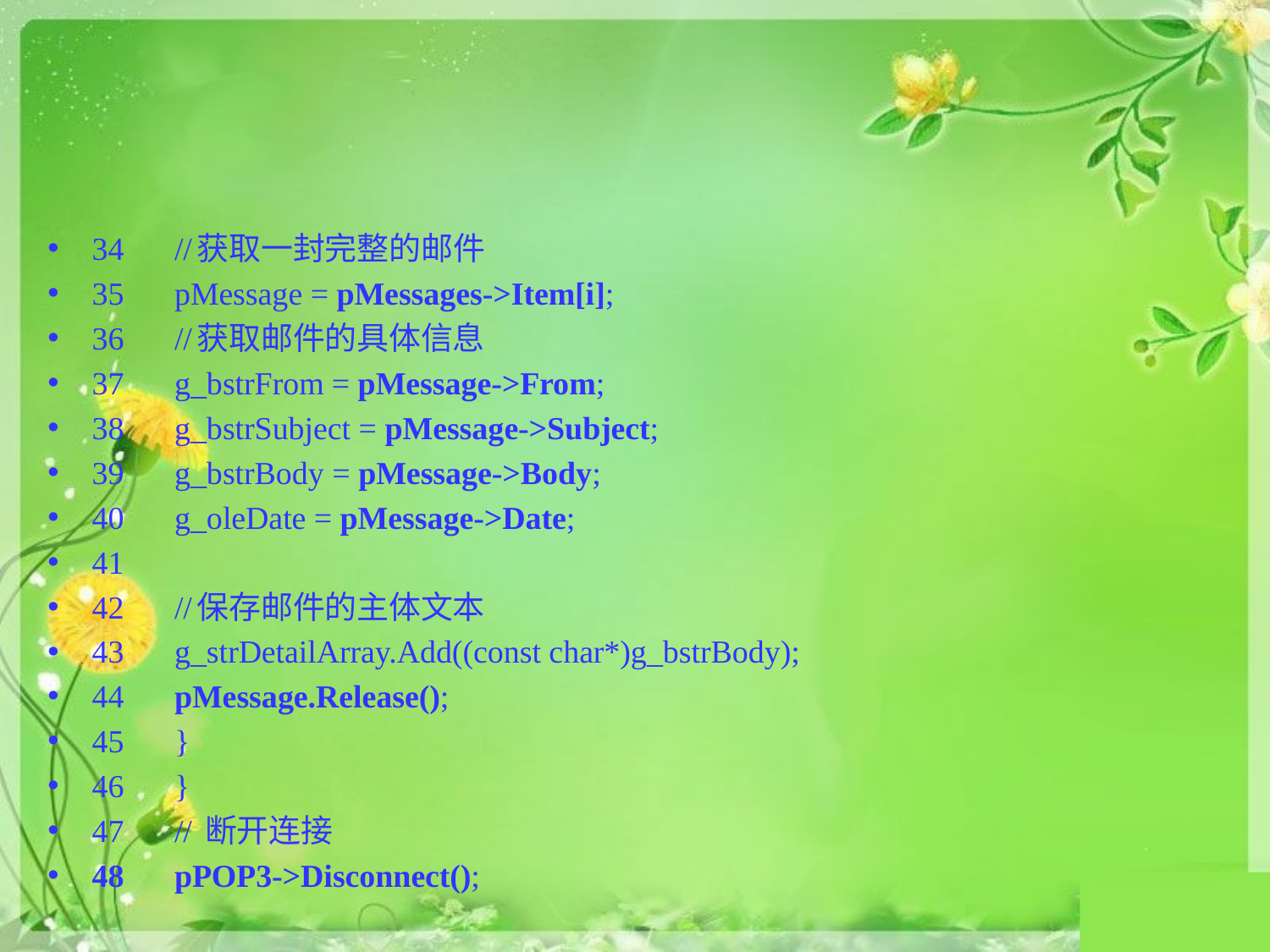

#
34			//获取一封完整的邮件
35			pMessage = pMessages->Item[i];
36			//获取邮件的具体信息
37			g_bstrFrom = pMessage->From;
38			g_bstrSubject = pMessage->Subject;
39			g_bstrBody = pMessage->Body;
40			g_oleDate = pMessage->Date;
41
42			//保存邮件的主体文本
43			g_strDetailArray.Add((const char*)g_bstrBody);
44			pMessage.Release();
45		}
46	}
47	// 断开连接
48	pPOP3->Disconnect();